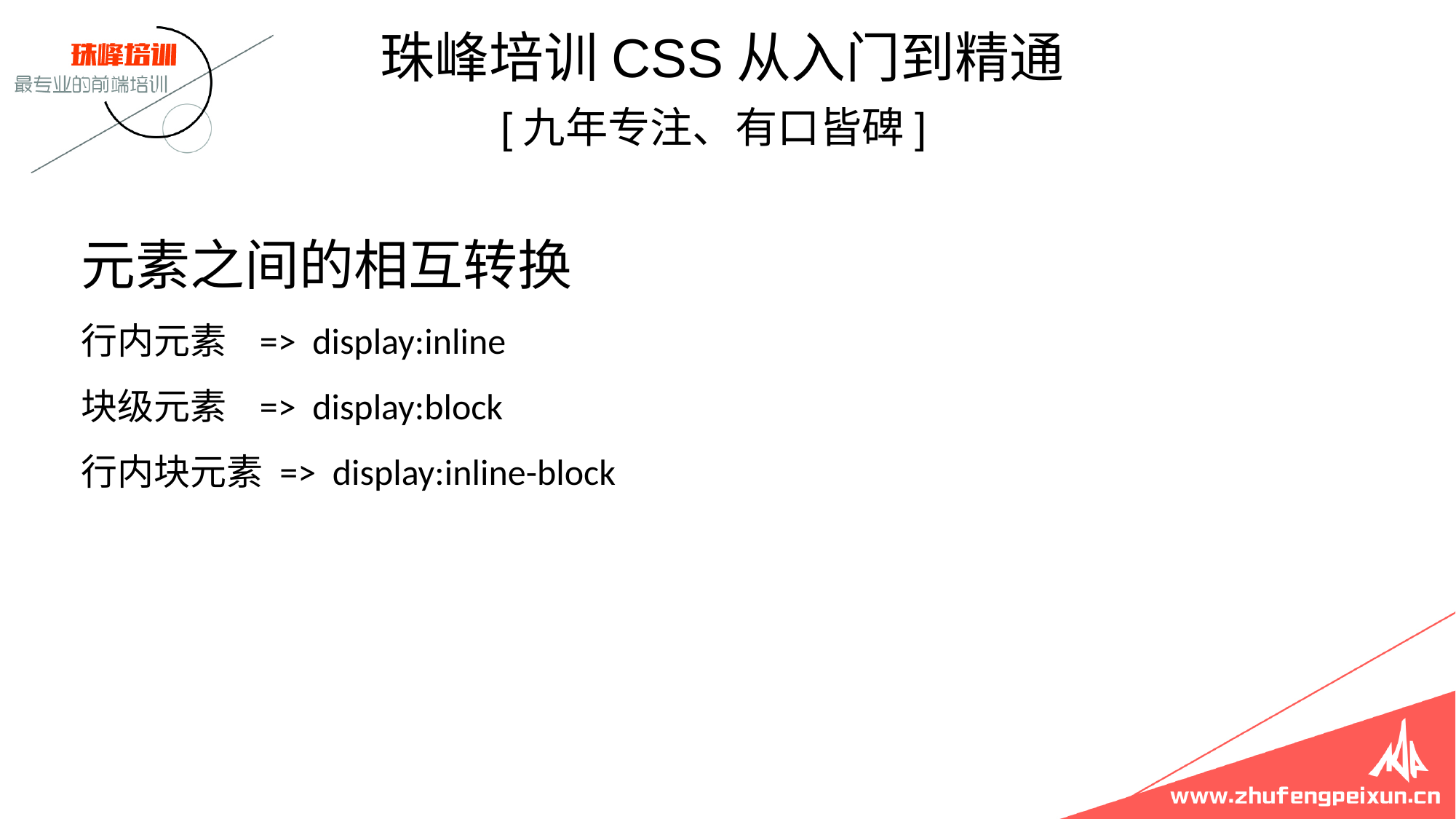

珠峰培训CSS从入门到精通
        [九年专注、有口皆碑]
# 元素之间的相互转换 行内元素   =>  display:inline 块级元素   =>  display:block 行内块元素 =>  display:inline-block